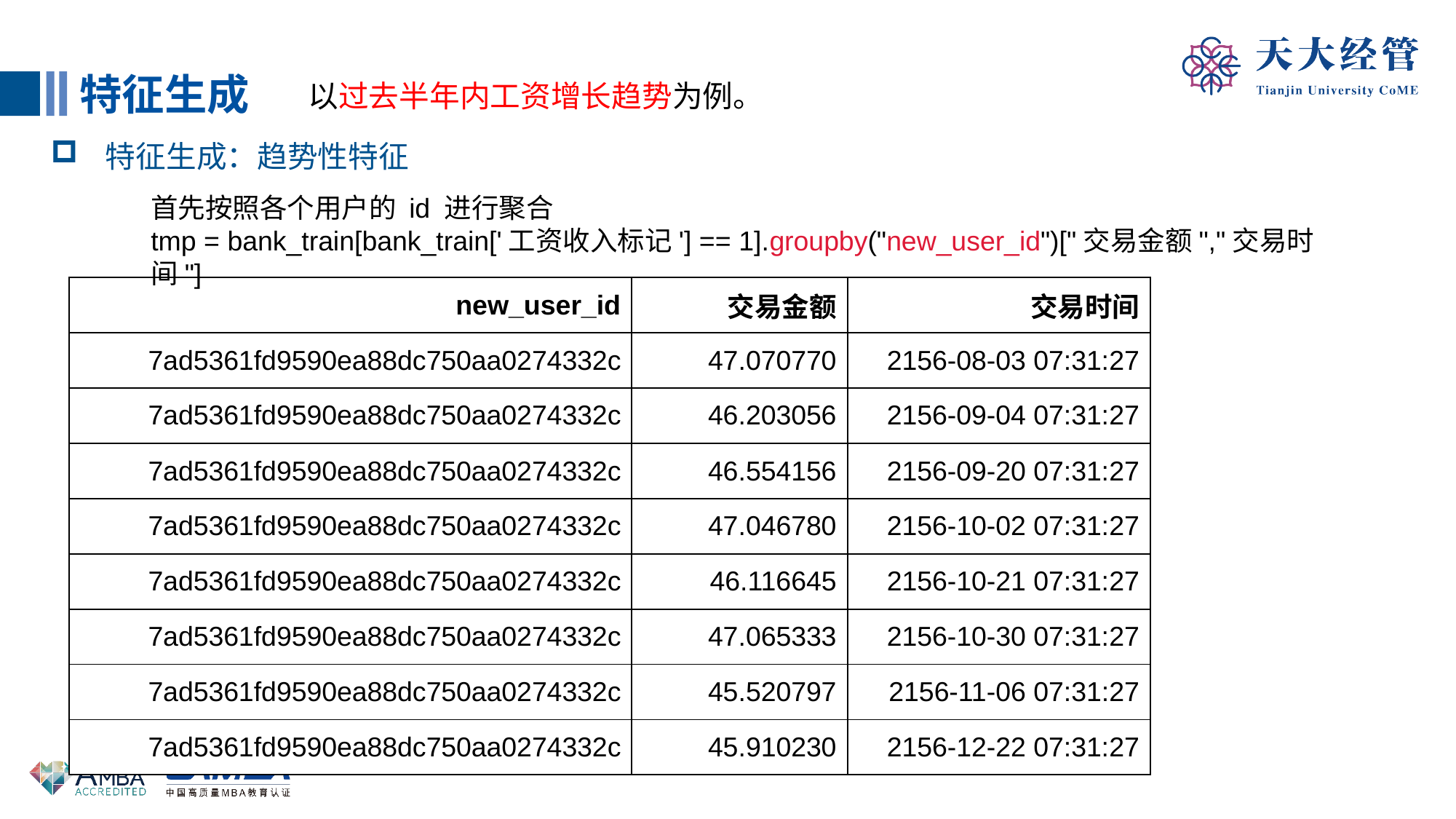

特征生成

以过去半年内工资增长趋势为例。
特征生成：趋势性特征
首先按照各个用户的 id 进行聚合
tmp = bank_train[bank_train['工资收入标记'] == 1].groupby("new_user_id")["交易金额","交易时间"]
| new\_user\_id | 交易金额 | 交易时间 |
| --- | --- | --- |
| 7ad5361fd9590ea88dc750aa0274332c | 47.070770 | 2156-08-03 07:31:27 |
| 7ad5361fd9590ea88dc750aa0274332c | 46.203056 | 2156-09-04 07:31:27 |
| 7ad5361fd9590ea88dc750aa0274332c | 46.554156 | 2156-09-20 07:31:27 |
| 7ad5361fd9590ea88dc750aa0274332c | 47.046780 | 2156-10-02 07:31:27 |
| 7ad5361fd9590ea88dc750aa0274332c | 46.116645 | 2156-10-21 07:31:27 |
| 7ad5361fd9590ea88dc750aa0274332c | 47.065333 | 2156-10-30 07:31:27 |
| 7ad5361fd9590ea88dc750aa0274332c | 45.520797 | 2156-11-06 07:31:27 |
| 7ad5361fd9590ea88dc750aa0274332c | 45.910230 | 2156-12-22 07:31:27 |